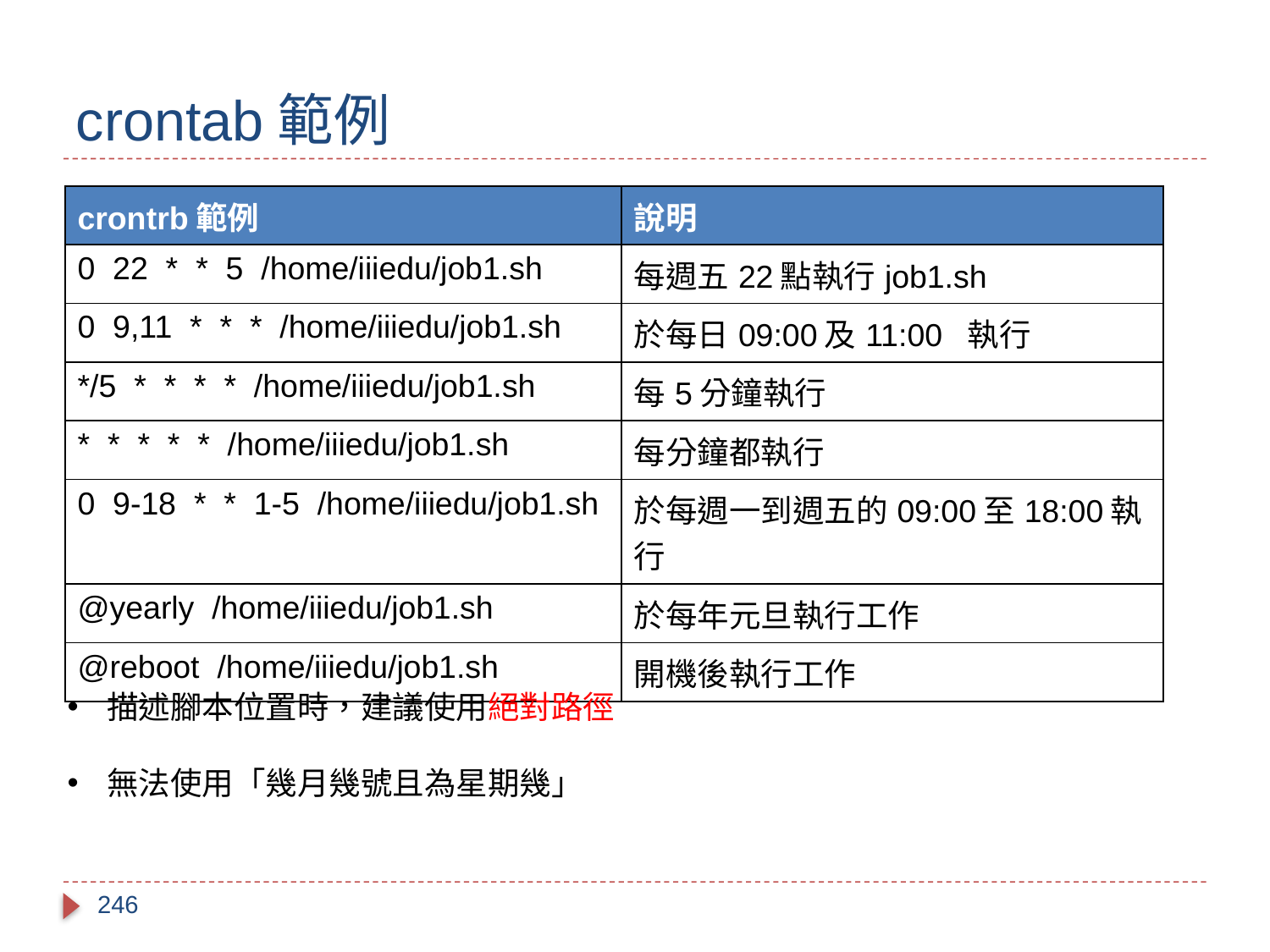

# crontab範例

| crontrb範例 | 說明 |
| --- | --- |
| 0 22 \* \* 5 /home/iiiedu/job1.sh | 每週五22點執行job1.sh |
| 0 9,11 \* \* \* /home/iiiedu/job1.sh | 於每日09:00及11:00 執行 |
| \*/5 \* \* \* \* /home/iiiedu/job1.sh | 每5分鐘執行 |
| \* \* \* \* \* /home/iiiedu/job1.sh | 每分鐘都執行 |
| 0 9-18 \* \* 1-5 /home/iiiedu/job1.sh | 於每週一到週五的09:00至18:00執行 |
| @yearly /home/iiiedu/job1.sh | 於每年元旦執行工作 |
| @reboot /home/iiiedu/job1.sh | 開機後執行工作 |
描述腳本位置時，建議使用絕對路徑

無法使用「幾月幾號且為星期幾」
246